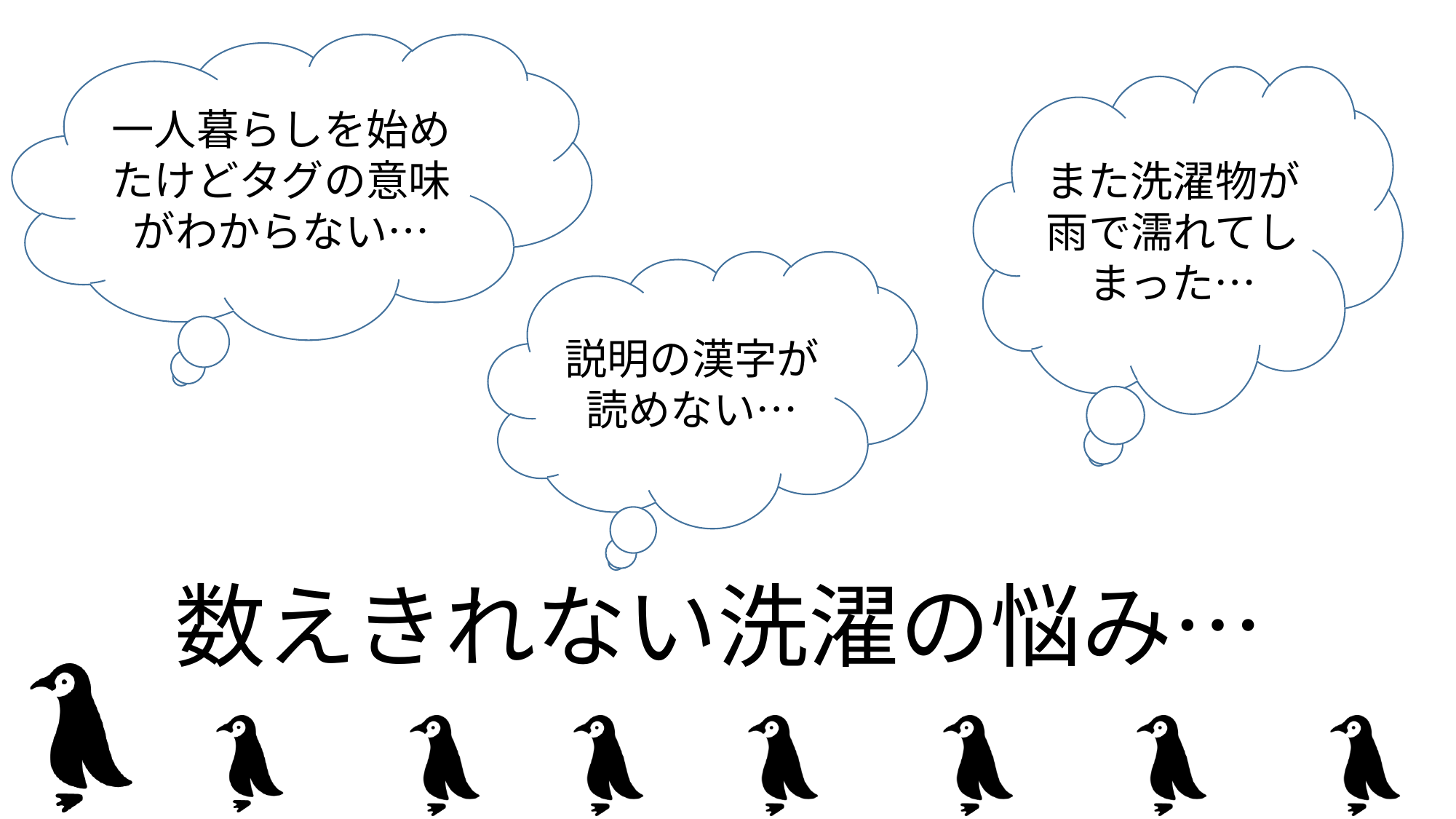

一人暮らしを始めたけどタグの意味がわからない…
また洗濯物が雨で濡れてしまった…
説明の漢字が読めない…
数えきれない洗濯の悩み…